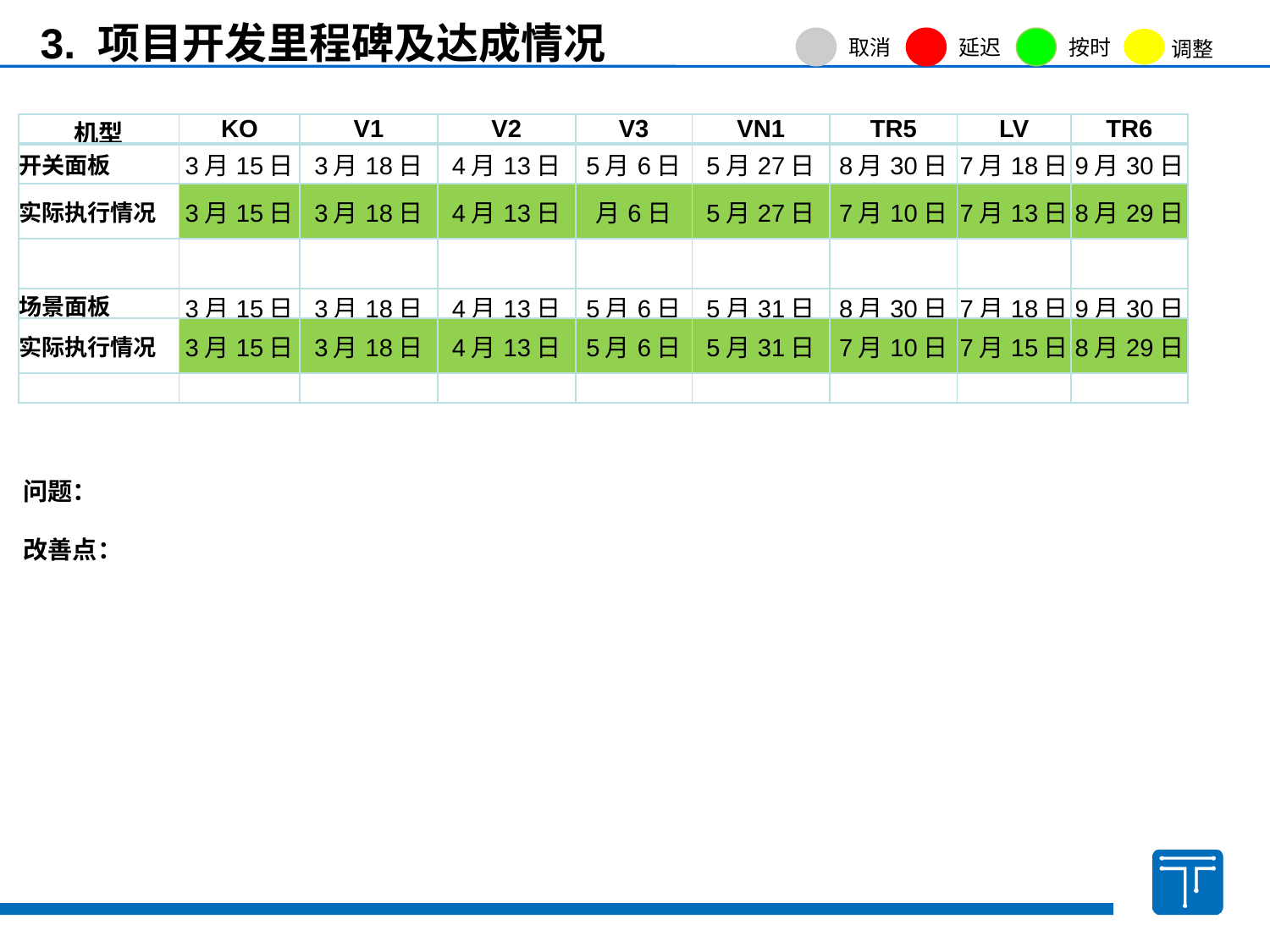

3. 项目开发里程碑及达成情况

取消

延迟

按时

调整
| 机型 | KO | V1 | V2 | V3 | VN1 | TR5 | LV | TR6 |
| --- | --- | --- | --- | --- | --- | --- | --- | --- |
| 开关面板 | 3月15日 | 3月18日 | 4月13日 | 5月6日 | 5月27日 | 8月30日 | 7月18日 | 9月30日 |
| 实际执行情况 | 3月15日 | 3月18日 | 4月13日 | 月6日 | 5月27日 | 7月10日 | 7月13日 | 8月29日 |
|  |  |  |  |  |  |  |  |  |
| 场景面板 | 3月15日 | 3月18日 | 4月13日 | 5月6日 | 5月31日 | 8月30日 | 7月18日 | 9月30日 |
| 实际执行情况 | 3月15日 | 3月18日 | 4月13日 | 5月6日 | 5月31日 | 7月10日 | 7月15日 | 8月29日 |
|  |  |  |  |  |  |  |  |  |

问题：

改善点：